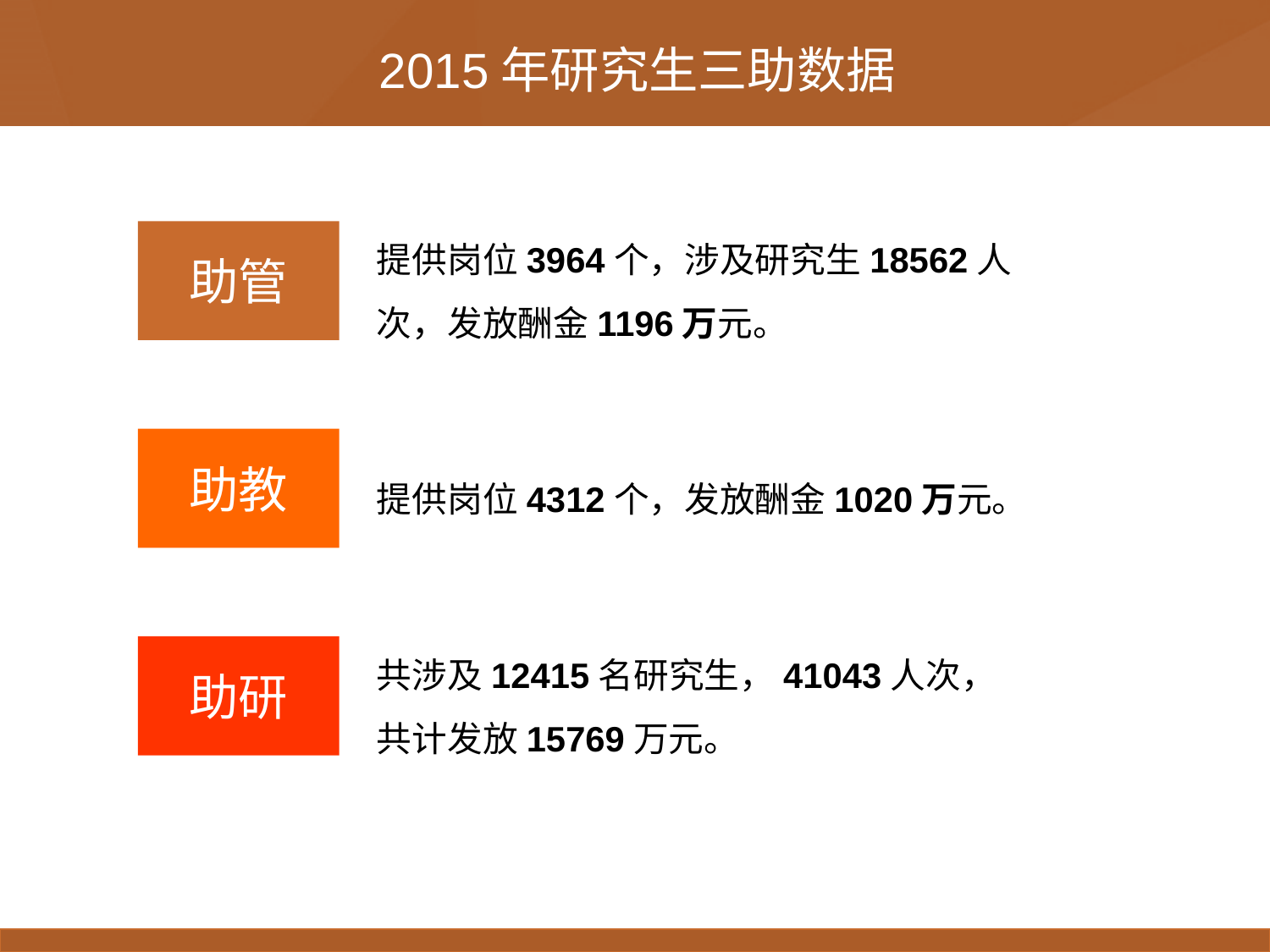

2015年研究生三助数据
提供岗位3964个，涉及研究生18562人次，发放酬金1196万元。
助管
助教
提供岗位4312个，发放酬金1020万元。
共涉及12415名研究生，41043人次，共计发放15769万元。
助研